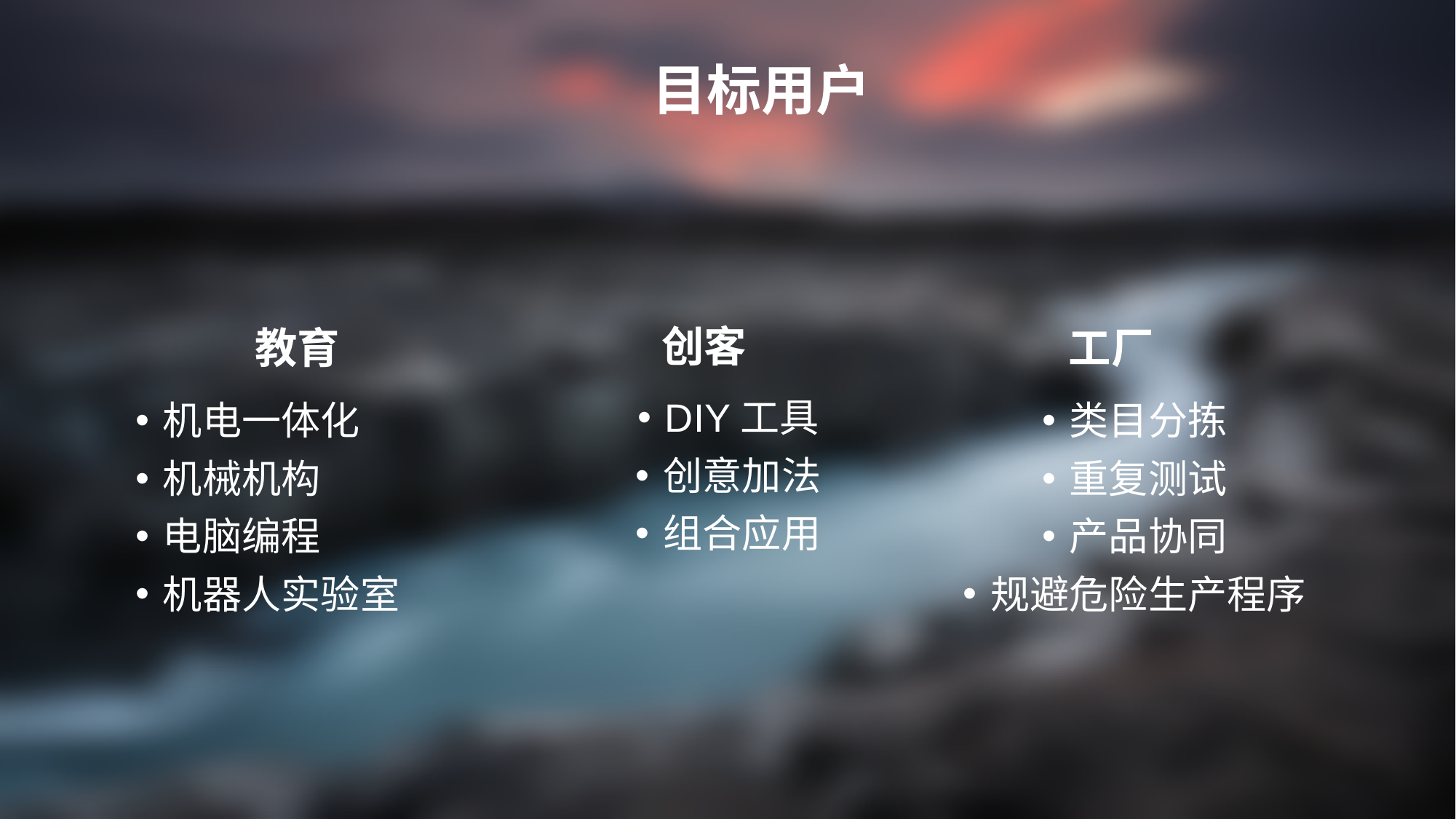

目标用户
创客
教育
工厂
DIY工具
创意加法
组合应用
类目分拣
重复测试
产品协同
规避危险生产程序
机电一体化
机械机构
电脑编程
机器人实验室